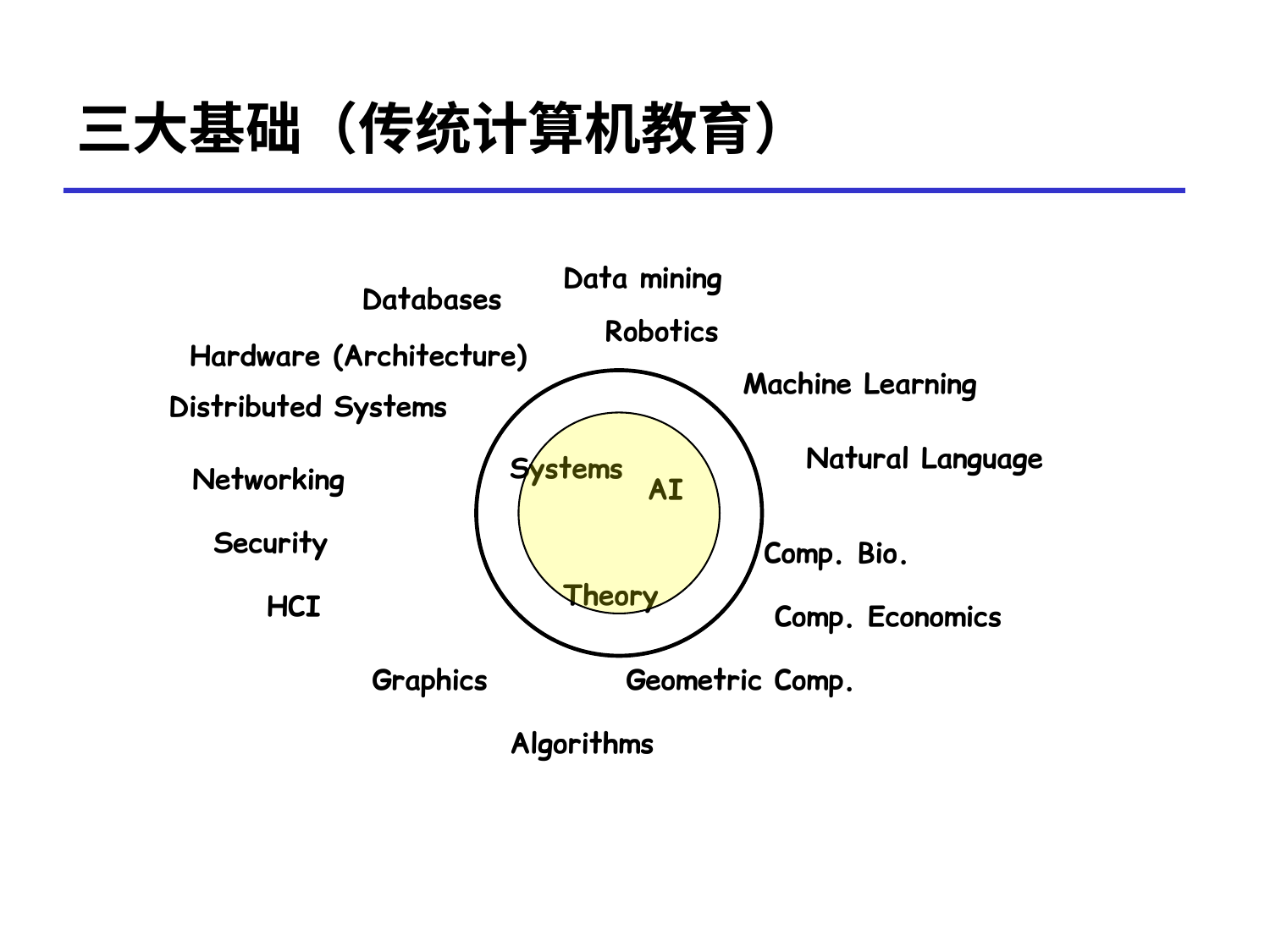

# 三大基础（传统计算机教育）
Data mining
Databases
Robotics
Hardware (Architecture)
Machine Learning

Distributed Systems

Natural Language
Systems
Networking
AI
Security
Comp. Bio.
Theory
HCI
Comp. Economics
Graphics
Geometric Comp.
Algorithms